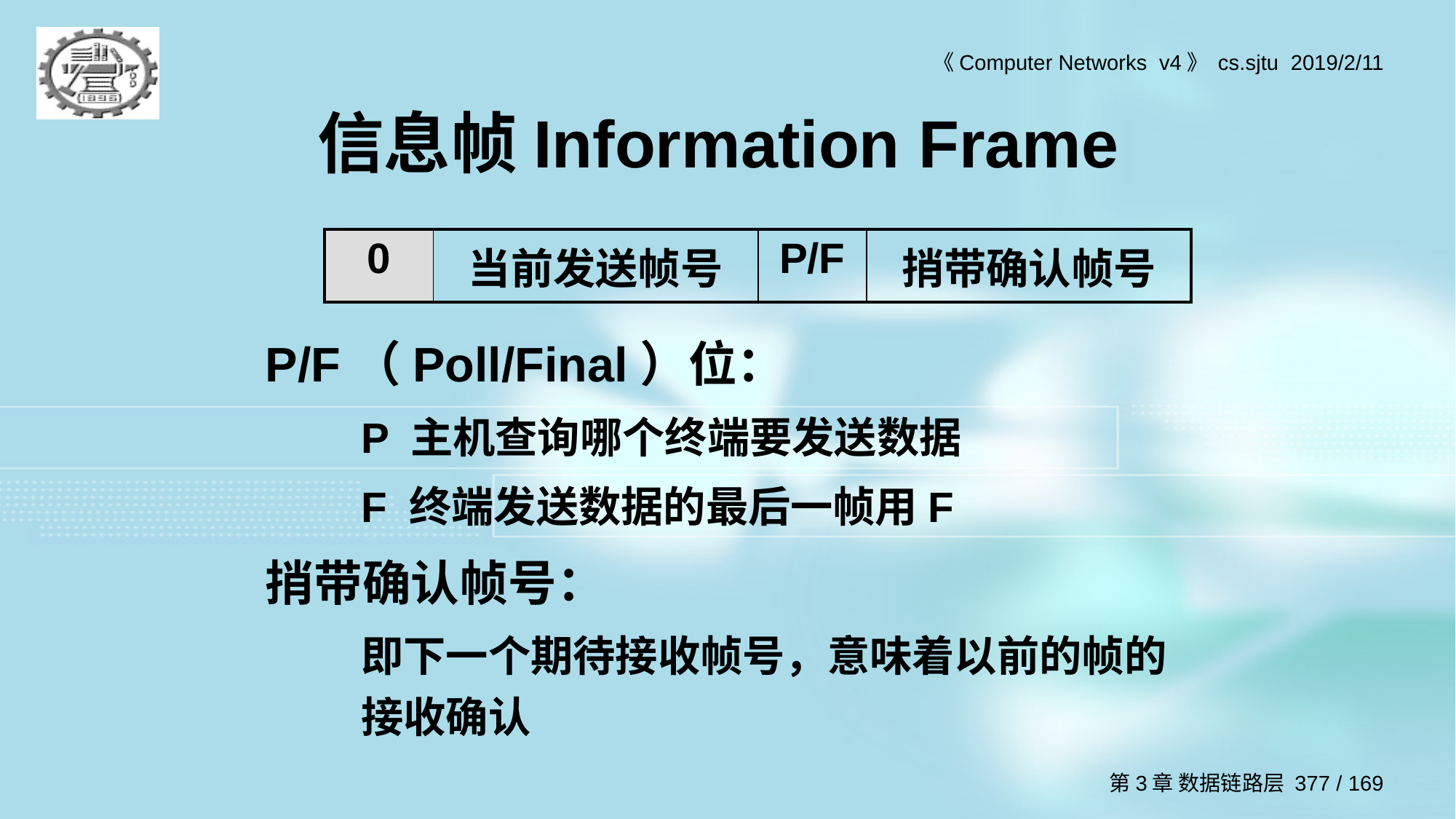

# 信息帧Information Frame
| 0 | 当前发送帧号 | P/F | 捎带确认帧号 |
| --- | --- | --- | --- |
P/F（Poll/Final）位：
P 主机查询哪个终端要发送数据
F 终端发送数据的最后一帧用F
捎带确认帧号：
即下一个期待接收帧号，意味着以前的帧的接收确认